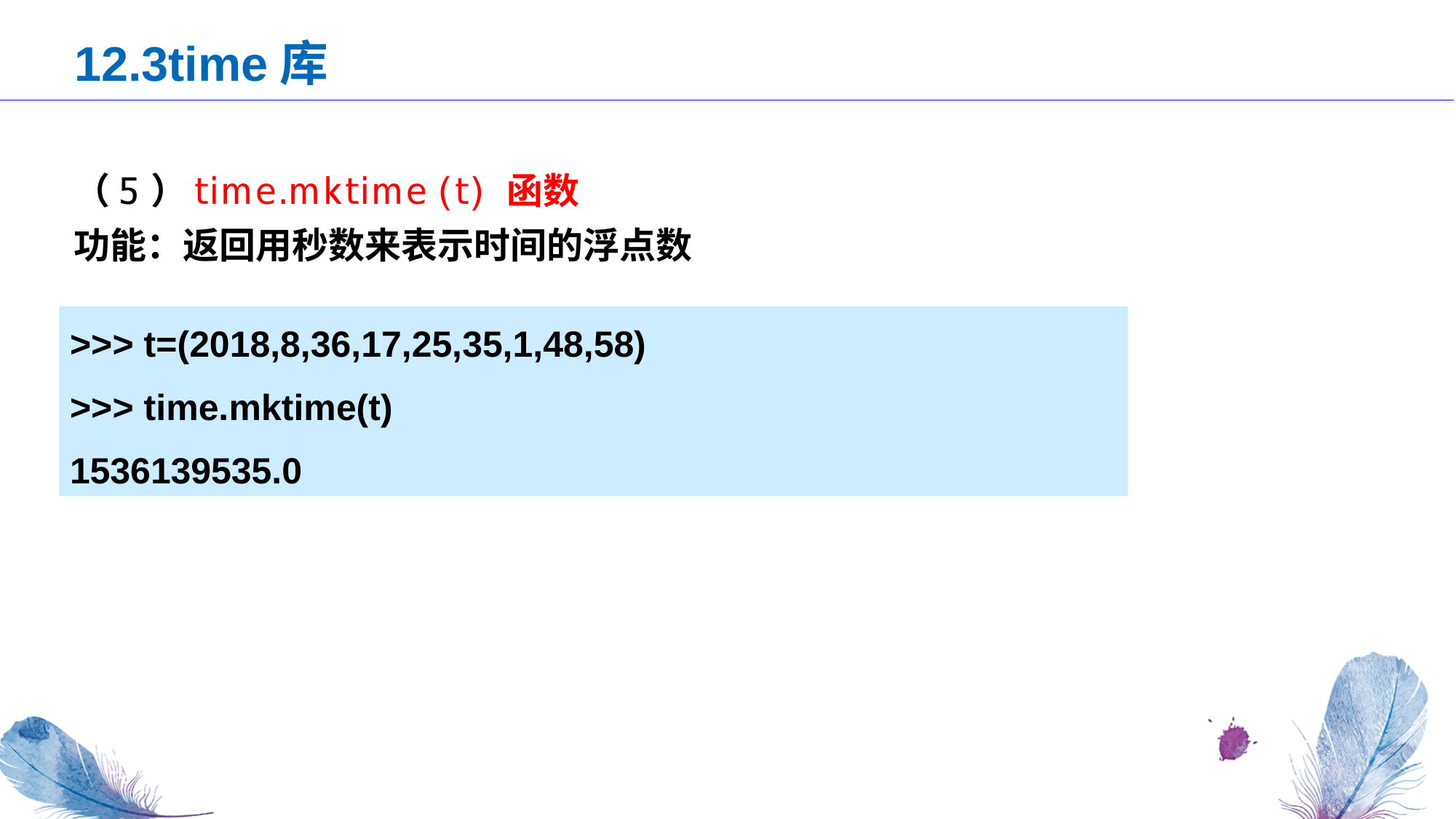

12.3time库
（5）time.mktime (t) 函数
功能：返回用秒数来表示时间的浮点数
>>> t=(2018,8,36,17,25,35,1,48,58)
>>> time.mktime(t)
1536139535.0